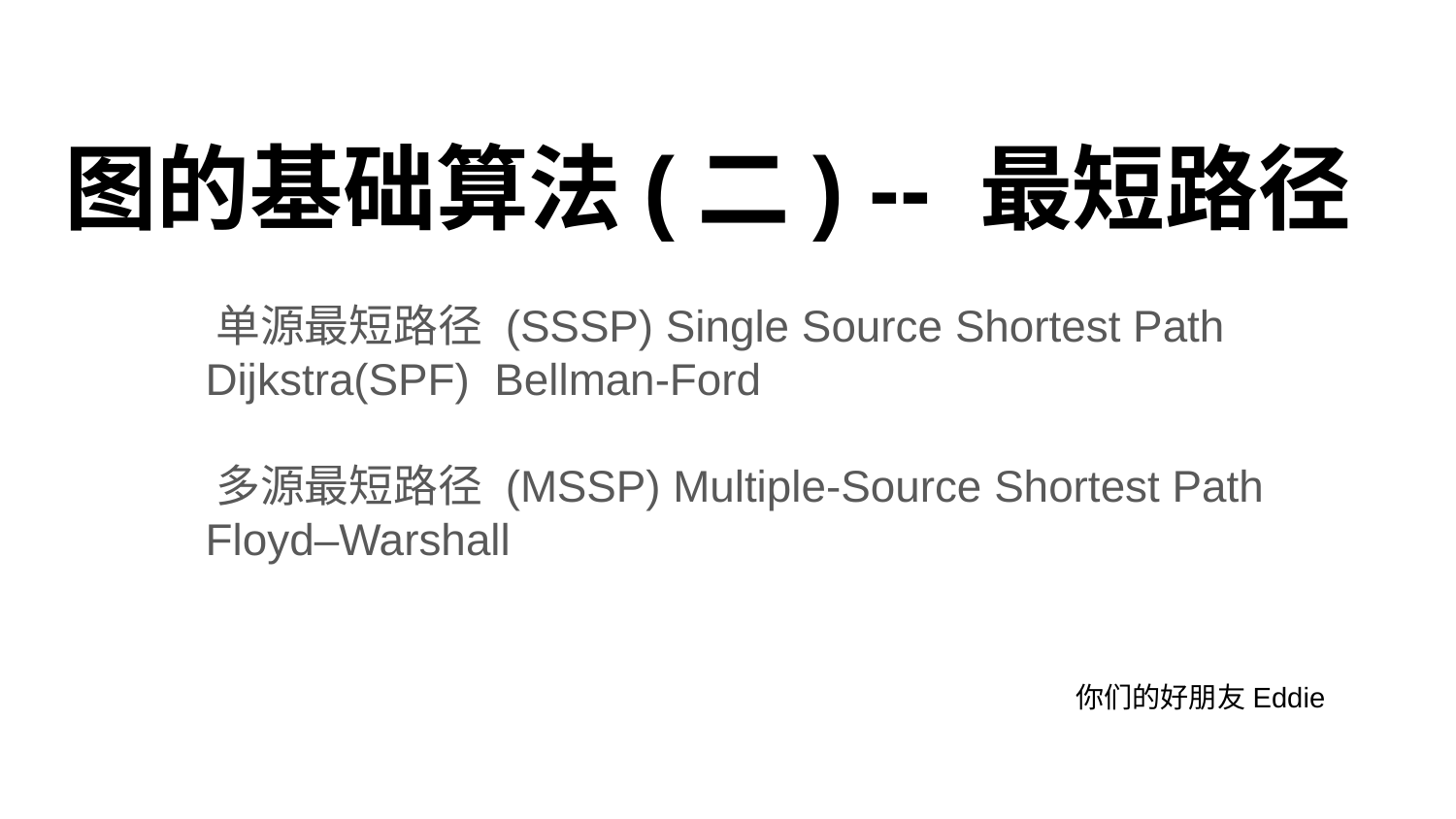

# 图的基础算法(二) -- 最短路径
      单源最短路径 (SSSP) Single Source Shortest Path
      Dijkstra(SPF)  Bellman-Ford

      多源最短路径 (MSSP) Multiple-Source Shortest Path
      Floyd–Warshall
你们的好朋友Eddie